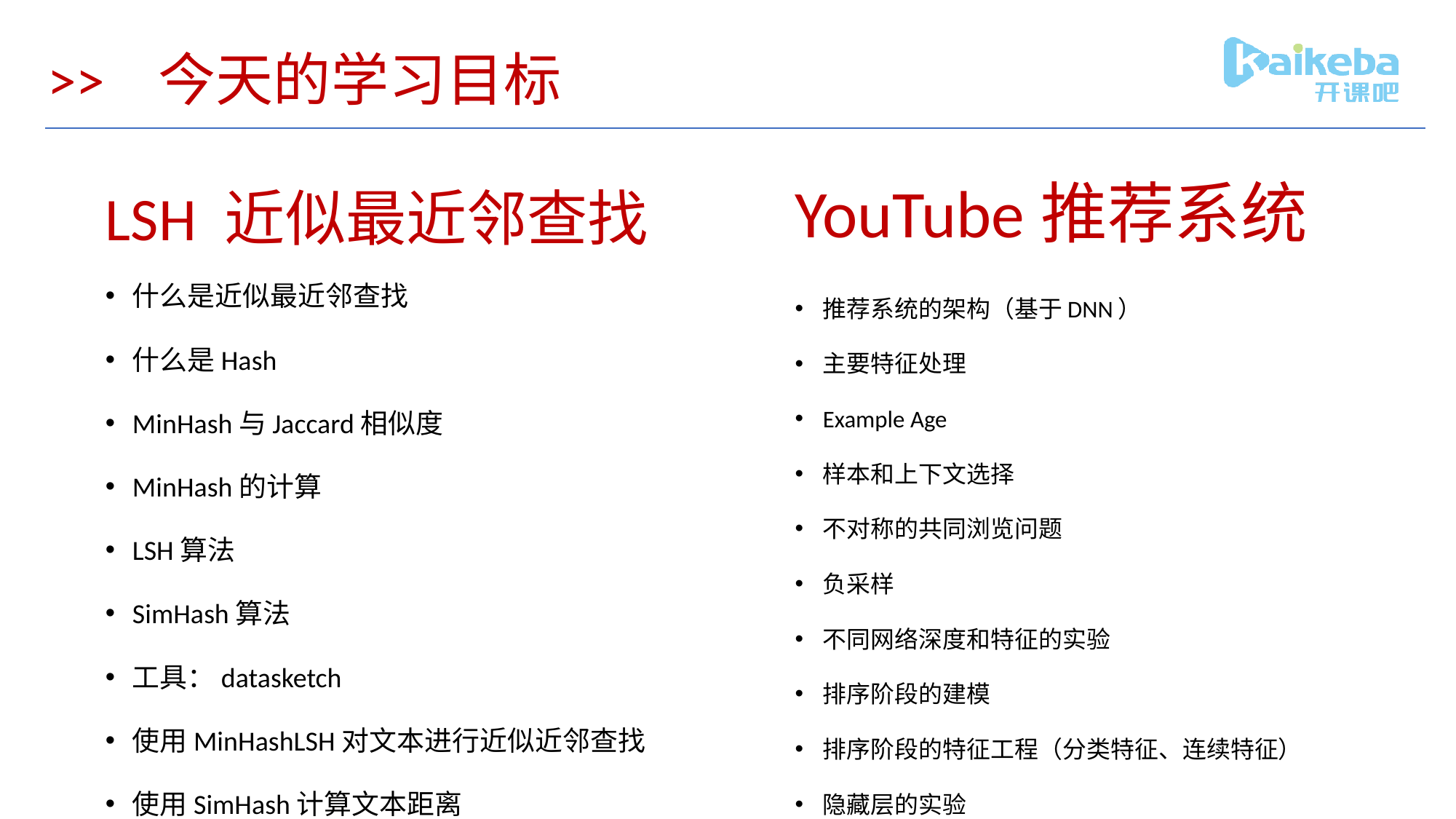

# >>   今天的学习目标
YouTube推荐系统
LSH 近似最近邻查找
什么是近似最近邻查找
什么是Hash
MinHash与Jaccard相似度
MinHash的计算
LSH算法
SimHash算法
工具：datasketch
使用MinHashLSH对文本进行近似近邻查找
使用SimHash计算文本距离

推荐系统的架构（基于DNN）
主要特征处理
Example Age
样本和上下文选择
不对称的共同浏览问题
负采样
不同网络深度和特征的实验
排序阶段的建模
排序阶段的特征工程（分类特征、连续特征）
隐藏层的实验